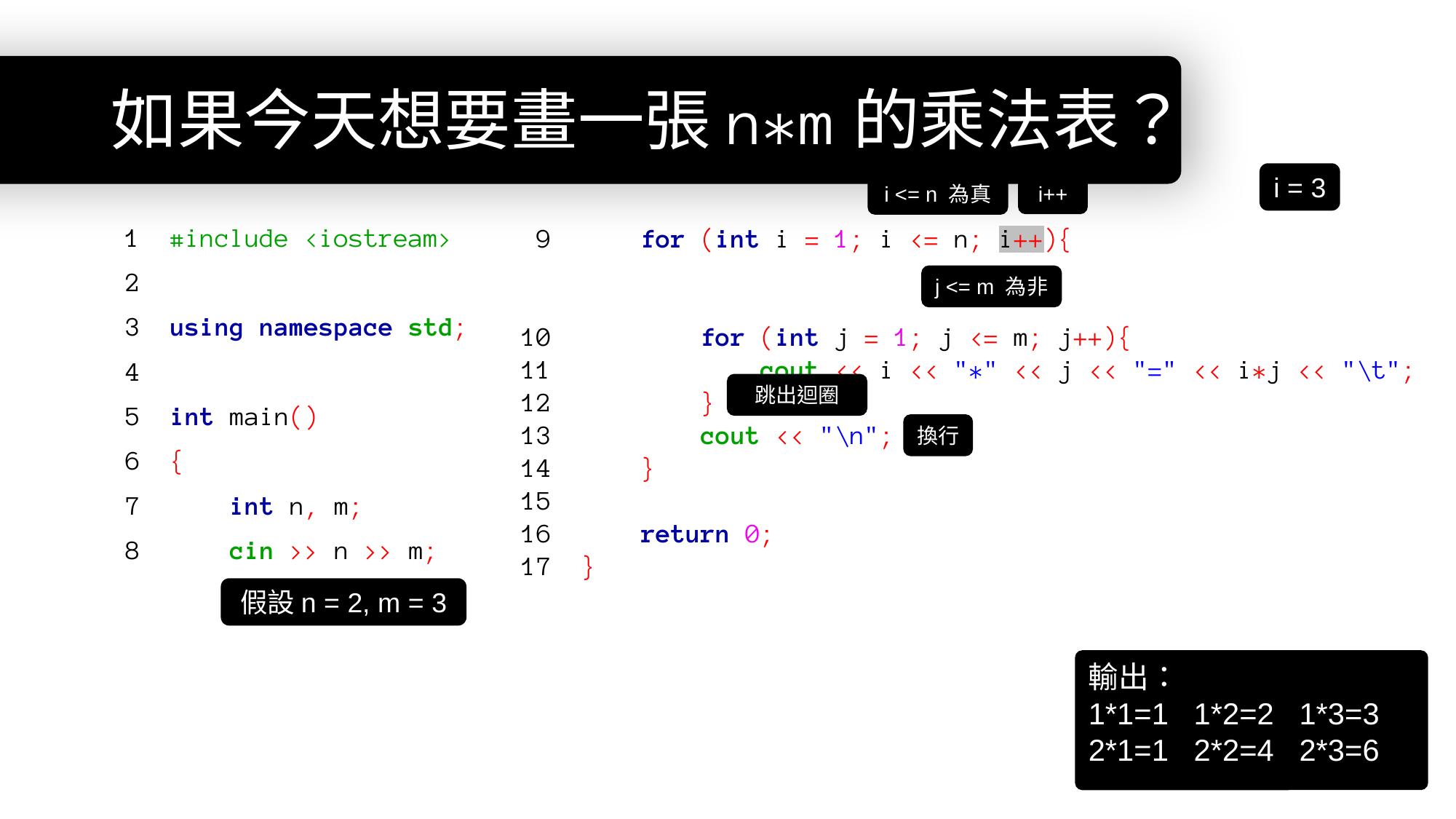

# 如果今天想要畫一張n*m的乘法表？

i = 3
i++
i <= n 為真
 9      for (int i = 1; i <= n; i++){

10          for (int j = 1; j <= m; j++){
11              cout << i << "*" << j << "=" << i*j << "\t";
12          }
13          cout << "\n";
14      }
15
16      return 0;
17  }
 1  #include <iostream>
 2
 3  using namespace std;
 4
 5  int main()
 6  {
 7      int n, m;
 8      cin >> n >> m;
j <= m 為非
跳出迴圈
換行
假設n = 2, m = 3
輸出：
1*1=1   1*2=2   1*3=3
2*1=1   2*2=4   2*3=6